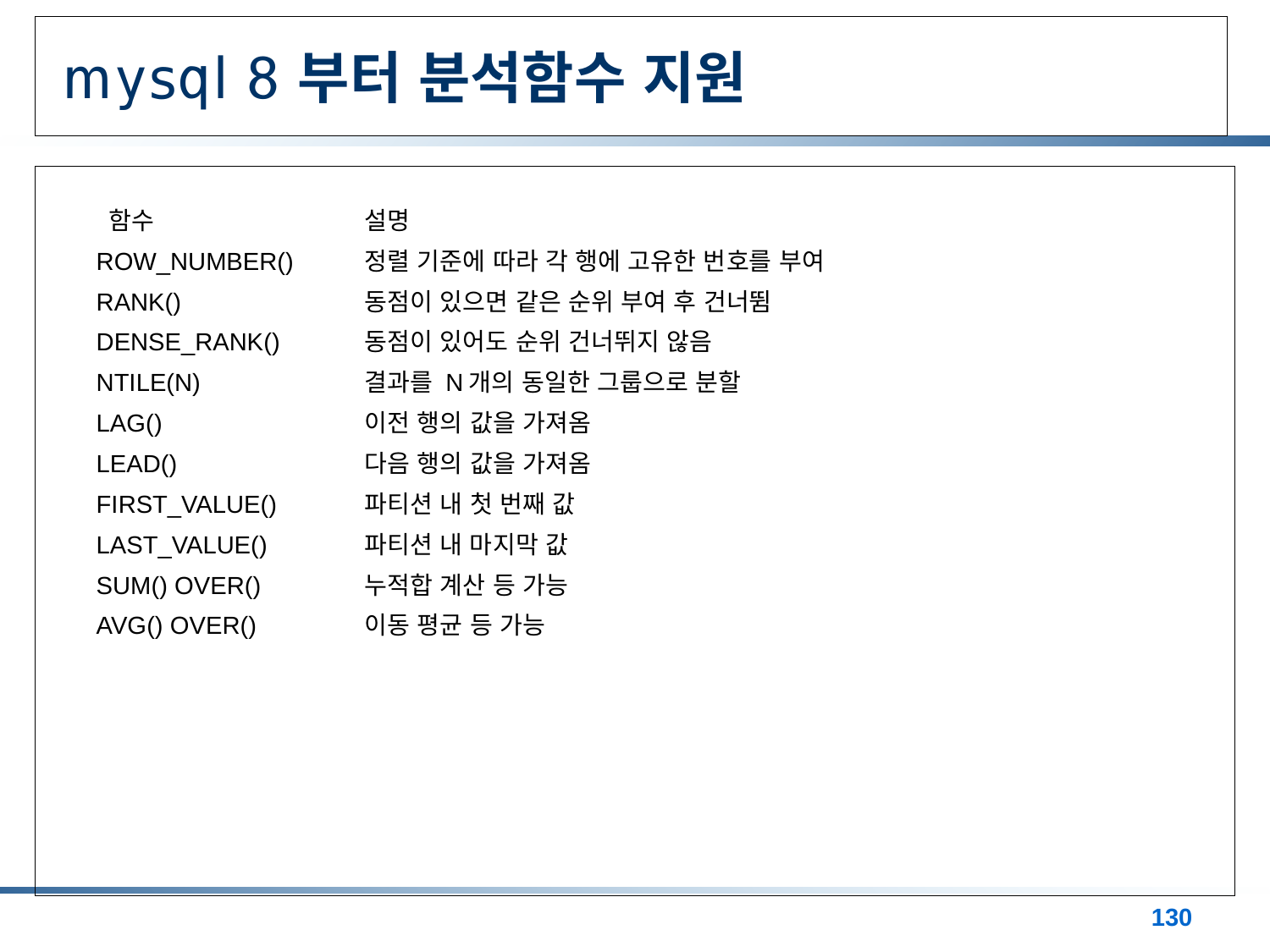

# mysql 8부터 분석함수 지원

| 함수 | 설명 |
| --- | --- |
| ROW\_NUMBER() | 정렬 기준에 따라 각 행에 고유한 번호를 부여 |
| RANK() | 동점이 있으면 같은 순위 부여 후 건너뜀 |
| DENSE\_RANK() | 동점이 있어도 순위 건너뛰지 않음 |
| NTILE(N) | 결과를 N개의 동일한 그룹으로 분할 |
| LAG() | 이전 행의 값을 가져옴 |
| LEAD() | 다음 행의 값을 가져옴 |
| FIRST\_VALUE() | 파티션 내 첫 번째 값 |
| LAST\_VALUE() | 파티션 내 마지막 값 |
| SUM() OVER() | 누적합 계산 등 가능 |
| AVG() OVER() | 이동 평균 등 가능 |